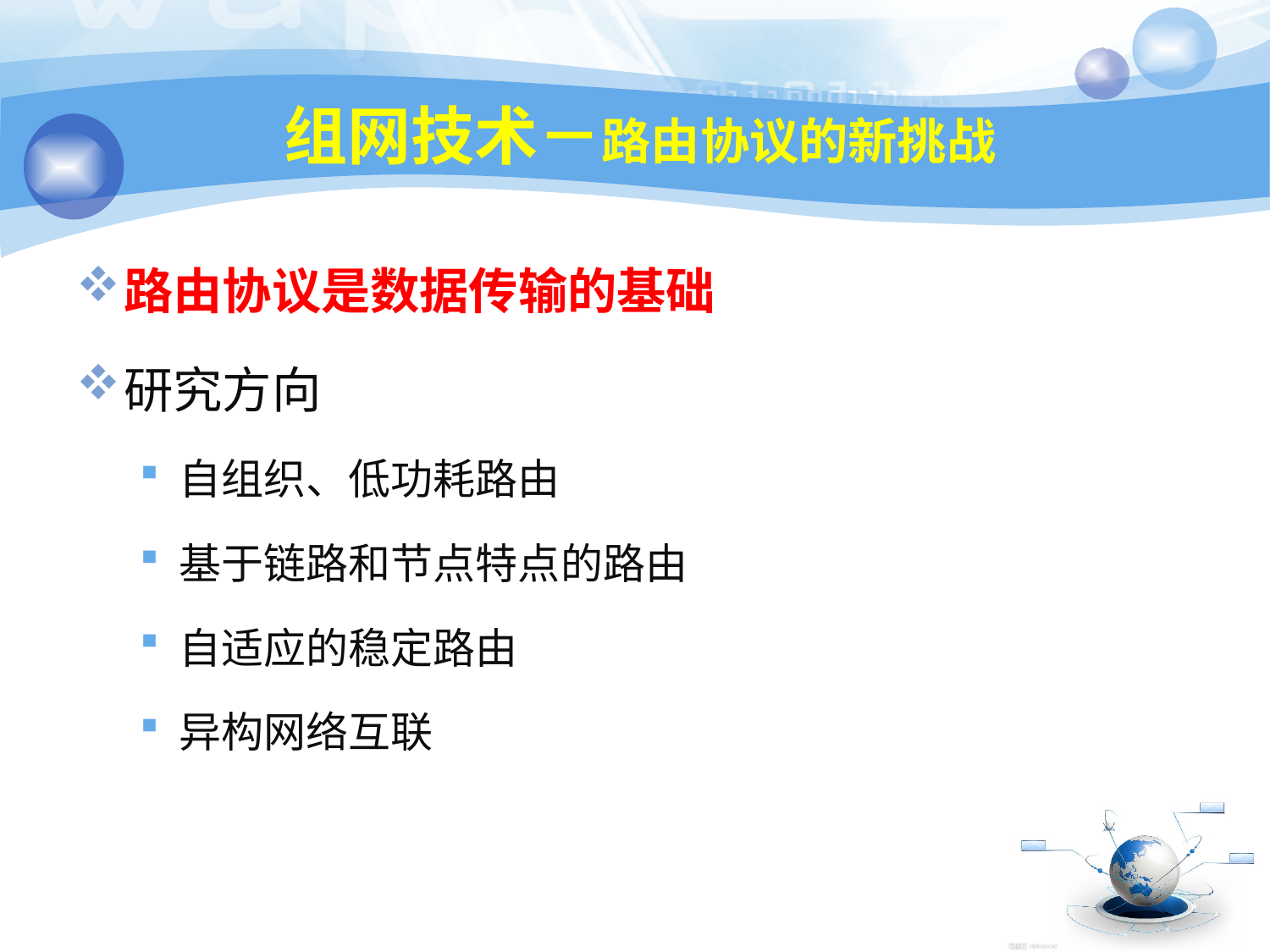

55
# 组网技术－路由协议的新挑战
路由协议是数据传输的基础
研究方向
自组织、低功耗路由
基于链路和节点特点的路由
自适应的稳定路由
异构网络互联